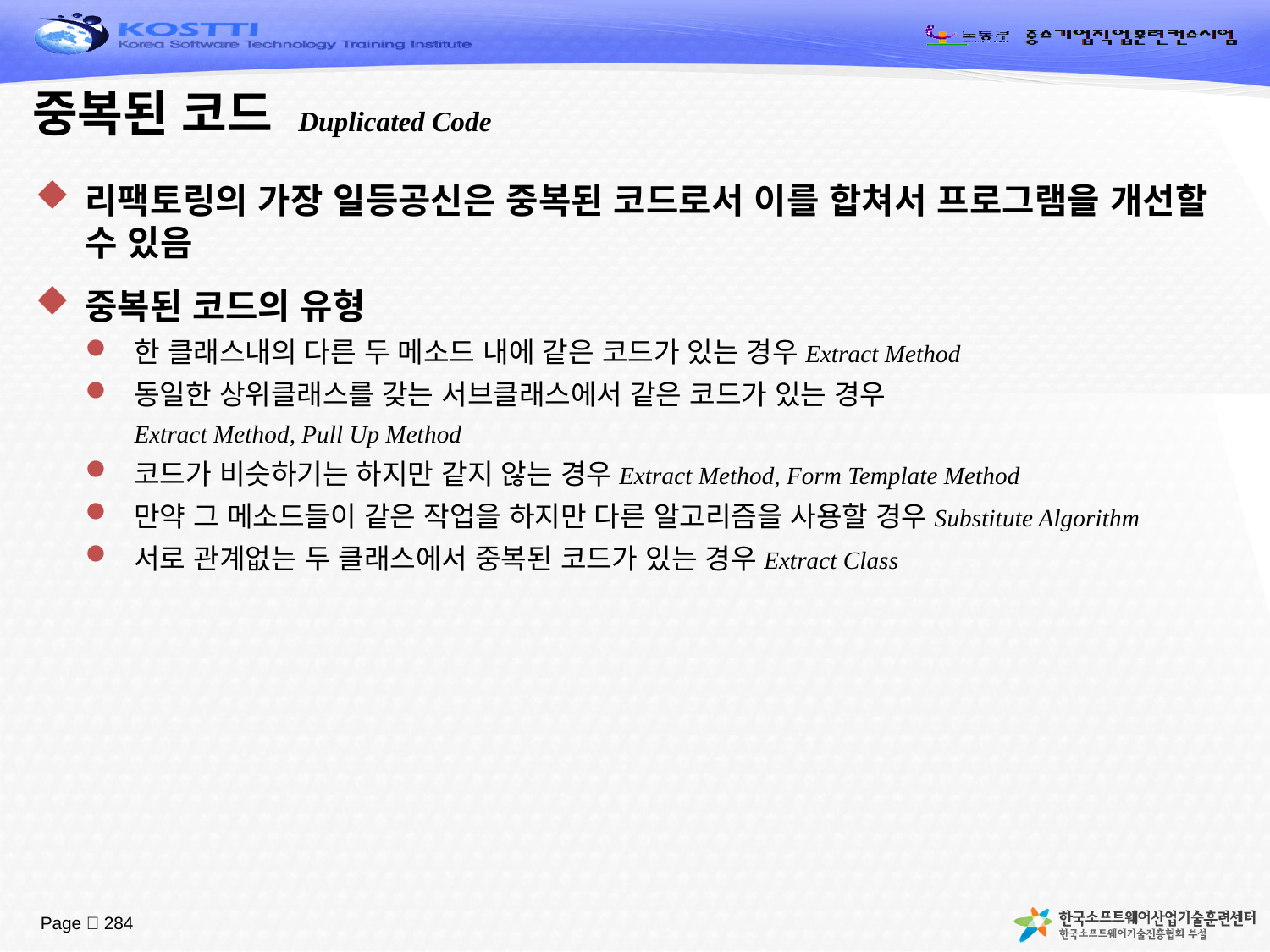

# 중복된 코드 Duplicated Code
리팩토링의 가장 일등공신은 중복된 코드로서 이를 합쳐서 프로그램을 개선할 수 있음
중복된 코드의 유형
한 클래스내의 다른 두 메소드 내에 같은 코드가 있는 경우Extract Method
동일한 상위클래스를 갖는 서브클래스에서 같은 코드가 있는 경우
	Extract Method, Pull Up Method
코드가 비슷하기는 하지만 같지 않는 경우Extract Method, Form Template Method
만약 그 메소드들이 같은 작업을 하지만 다른 알고리즘을 사용할 경우Substitute Algorithm
서로 관계없는 두 클래스에서 중복된 코드가 있는 경우Extract Class